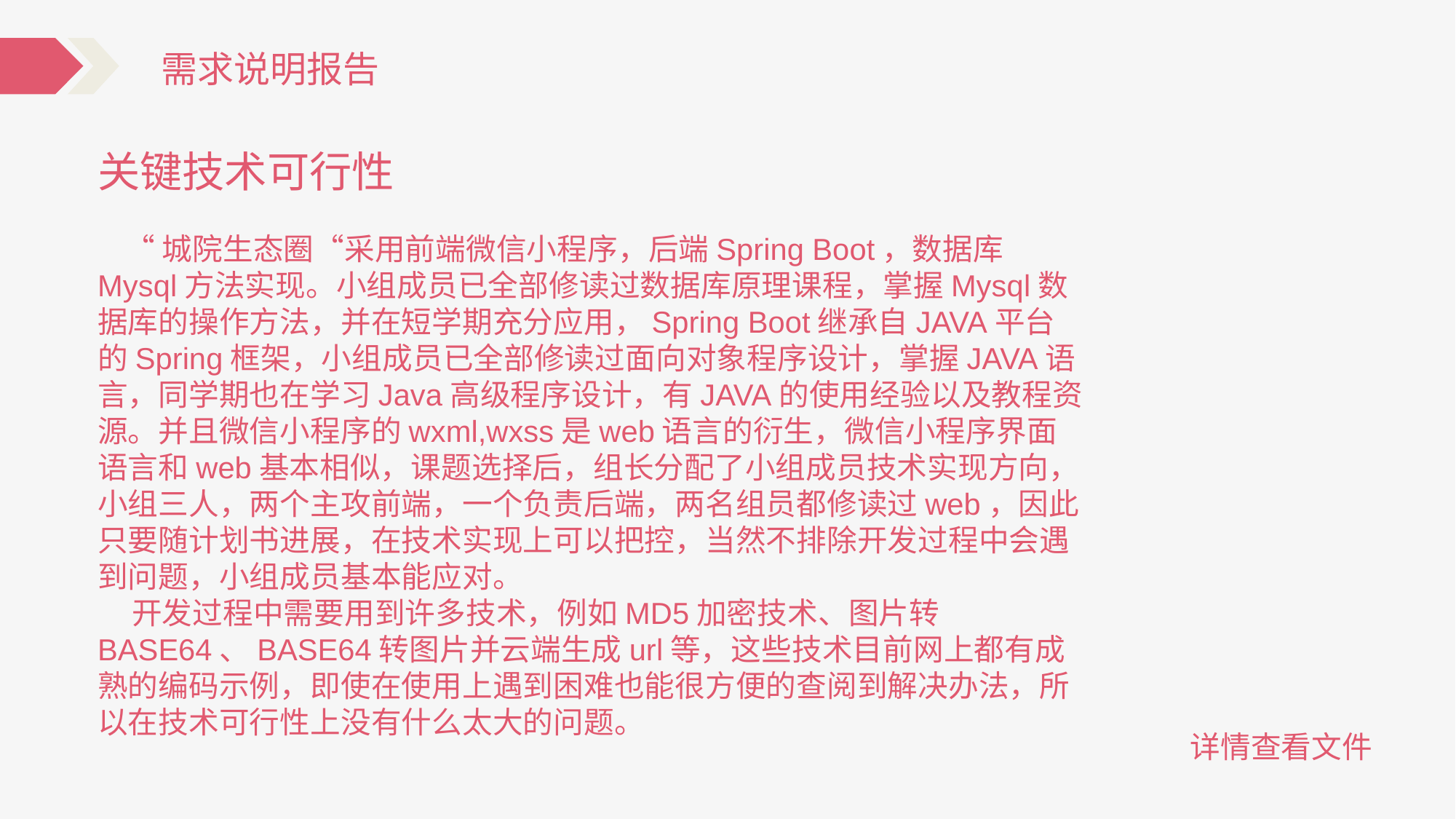

需求说明报告
关键技术可行性
    “城院生态圈“采用前端微信小程序，后端Spring Boot，数据库Mysql方法实现。小组成员已全部修读过数据库原理课程，掌握Mysql数据库的操作方法，并在短学期充分应用，Spring Boot继承自JAVA平台的Spring框架，小组成员已全部修读过面向对象程序设计，掌握JAVA语言，同学期也在学习Java高级程序设计，有JAVA的使用经验以及教程资源。并且微信小程序的wxml,wxss是web语言的衍生，微信小程序界面语言和web基本相似，课题选择后，组长分配了小组成员技术实现方向，小组三人，两个主攻前端，一个负责后端，两名组员都修读过web，因此只要随计划书进展，在技术实现上可以把控，当然不排除开发过程中会遇到问题，小组成员基本能应对。
    开发过程中需要用到许多技术，例如MD5加密技术、图片转BASE64、BASE64转图片并云端生成url等，这些技术目前网上都有成熟的编码示例，即使在使用上遇到困难也能很方便的查阅到解决办法，所以在技术可行性上没有什么太大的问题。
详情查看文件